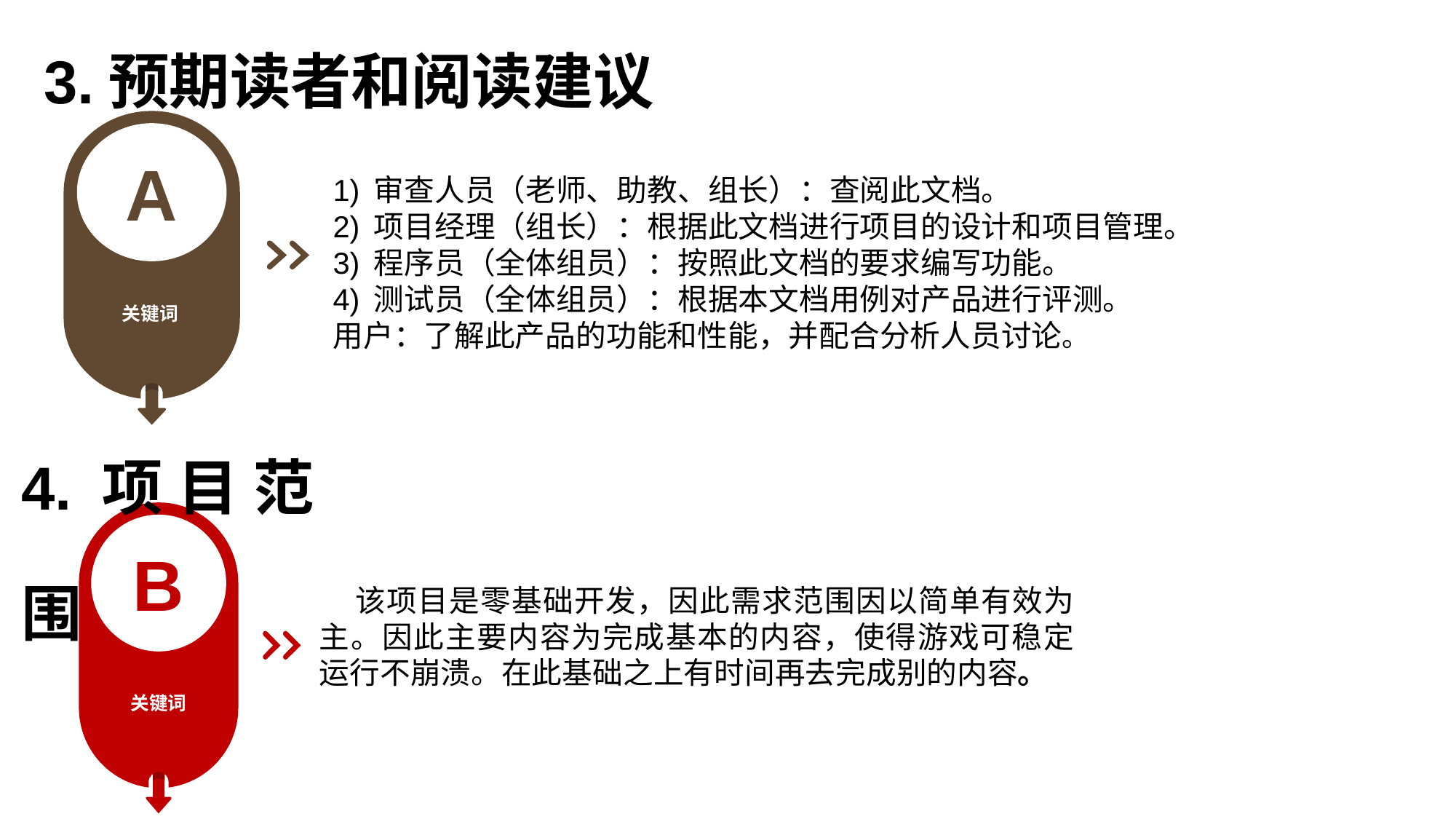

3.预期读者和阅读建议

A
关键词

审查人员（老师、助教、组长）：查阅此文档。
项目经理（组长）：根据此文档进行项目的设计和项目管理。
程序员（全体组员）：按照此文档的要求编写功能。
测试员（全体组员）：根据本文档用例对产品进行评测。
用户：了解此产品的功能和性能，并配合分析人员讨论。
4.项目范围

B
关键词

该项目是零基础开发，因此需求范围因以简单有效为主。因此主要内容为完成基本的内容，使得游戏可稳定运行不崩溃。在此基础之上有时间再去完成别的内容。